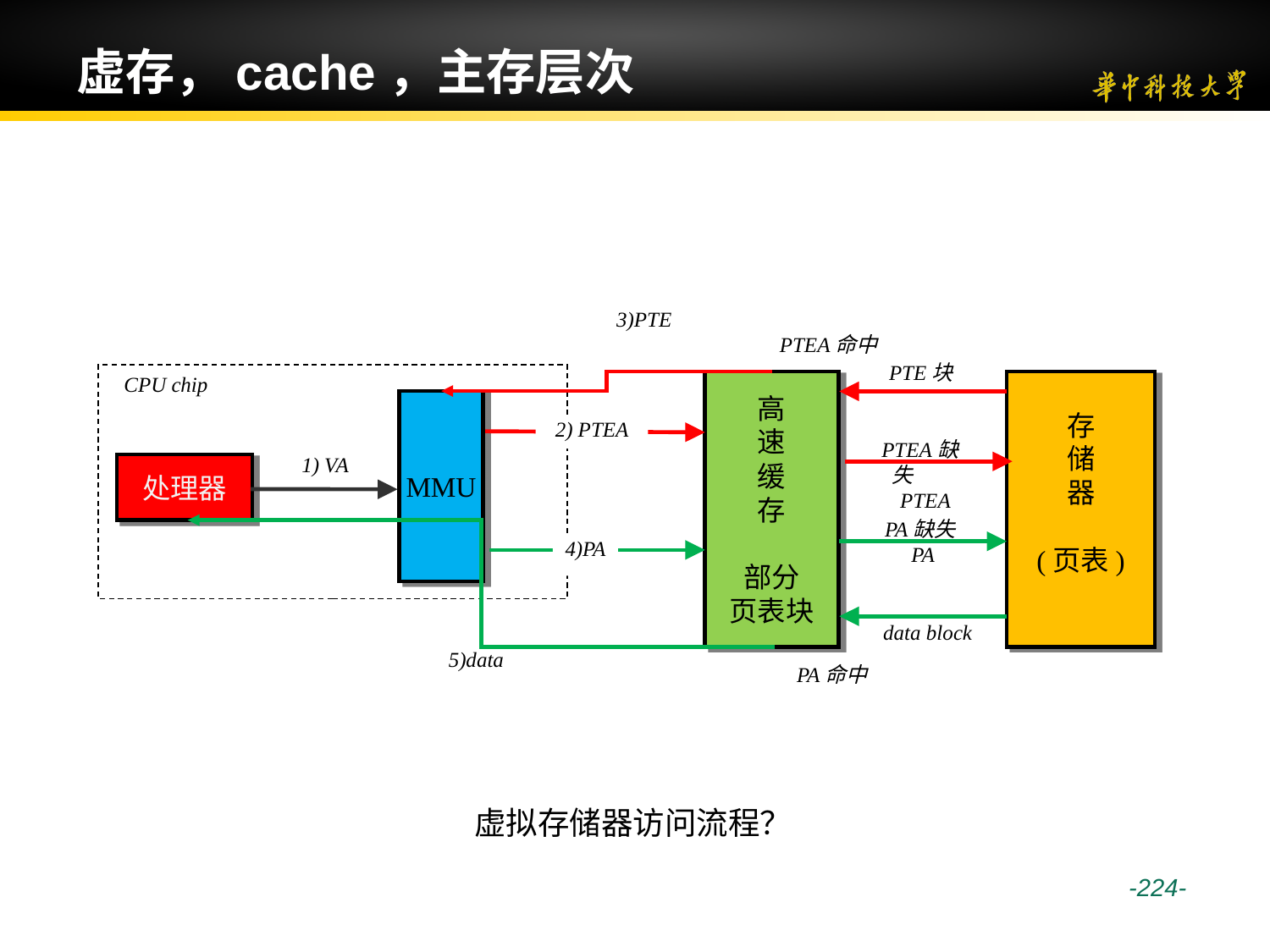

# 虚存，cache，主存层次
3)PTE
PTEA命中
PTE块

CPU chip

高
速
缓
存

部分
页表块

存
储
器

(页表)

MMU
2) PTEA
    PTEA缺失
      PTEA
1) VA
处理器
PA缺失
 PA
5)data
PA命中
4)PA
data block
虚拟存储器访问流程？
 -224-